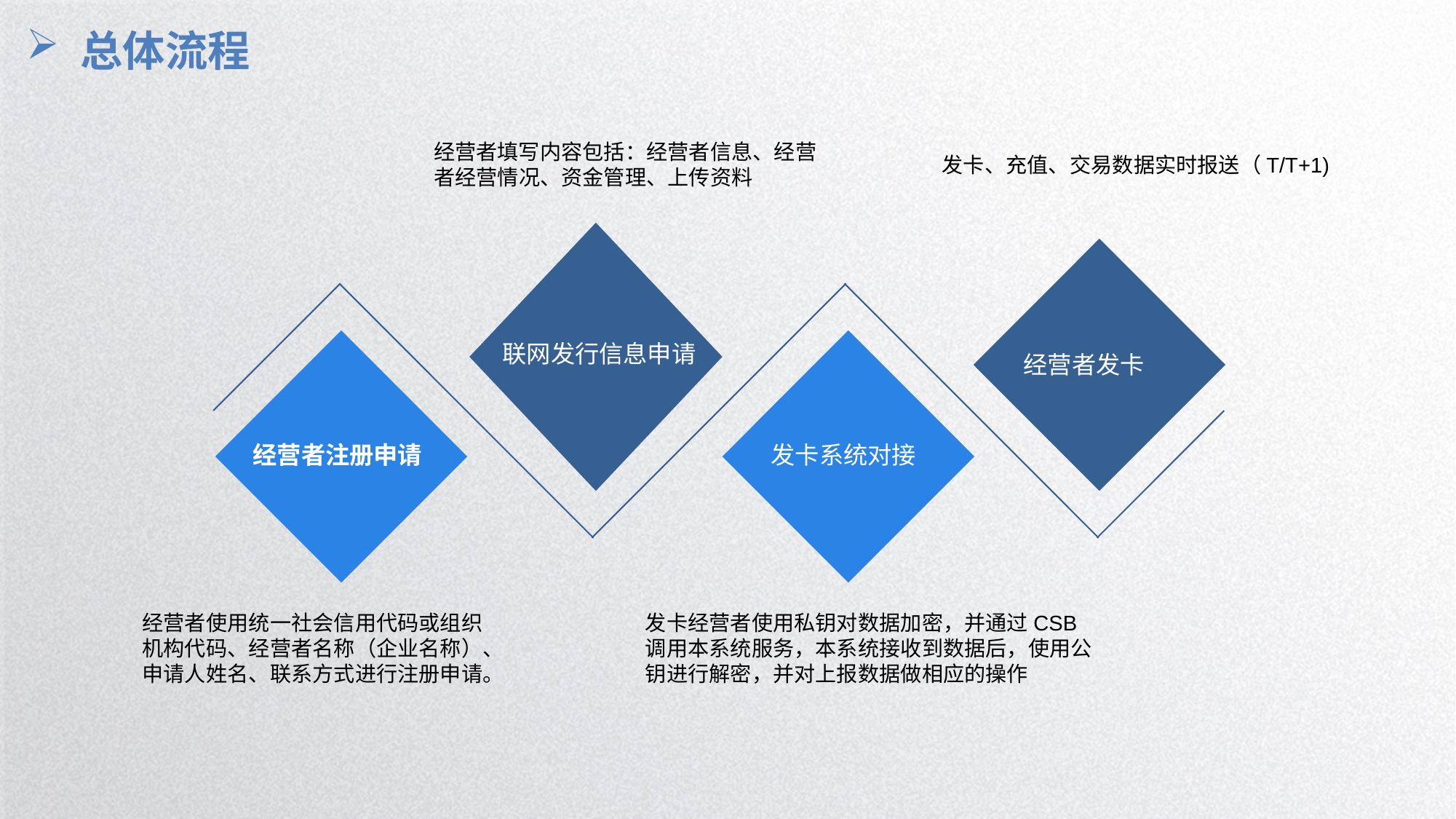

总体流程
经营者填写内容包括：经营者信息、经营者经营情况、资金管理、上传资料
发卡、充值、交易数据实时报送（T/T+1)

联网发行信息申请

经营者注册申请

发卡系统对接
   经营者发卡
经营者使用统一社会信用代码或组织机构代码、经营者名称（企业名称）、申请人姓名、联系方式进行注册申请。
发卡经营者使用私钥对数据加密，并通过CSB调用本系统服务，本系统接收到数据后，使用公钥进行解密，并对上报数据做相应的操作